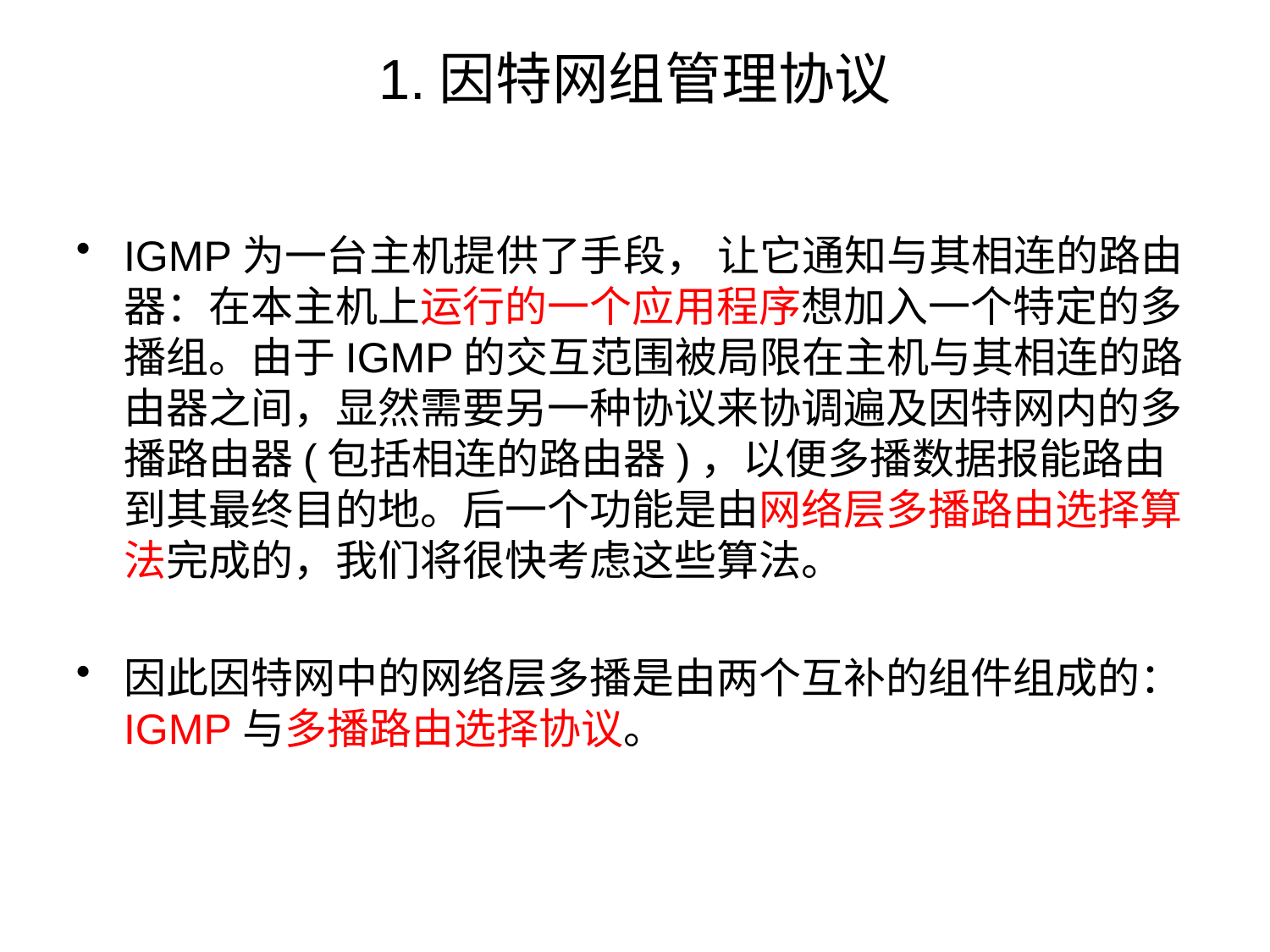

# 1.因特网组管理协议
IGMP为一台主机提供了手段， 让它通知与其相连的路由器：在本主机上运行的一个应用程序想加入一个特定的多播组。由于IGMP的交互范围被局限在主机与其相连的路由器之间，显然需要另一种协议来协调遍及因特网内的多播路由器(包括相连的路由器)，以便多播数据报能路由到其最终目的地。后一个功能是由网络层多播路由选择算法完成的，我们将很快考虑这些算法。

因此因特网中的网络层多播是由两个互补的组件组成的：IGMP与多播路由选择协议。